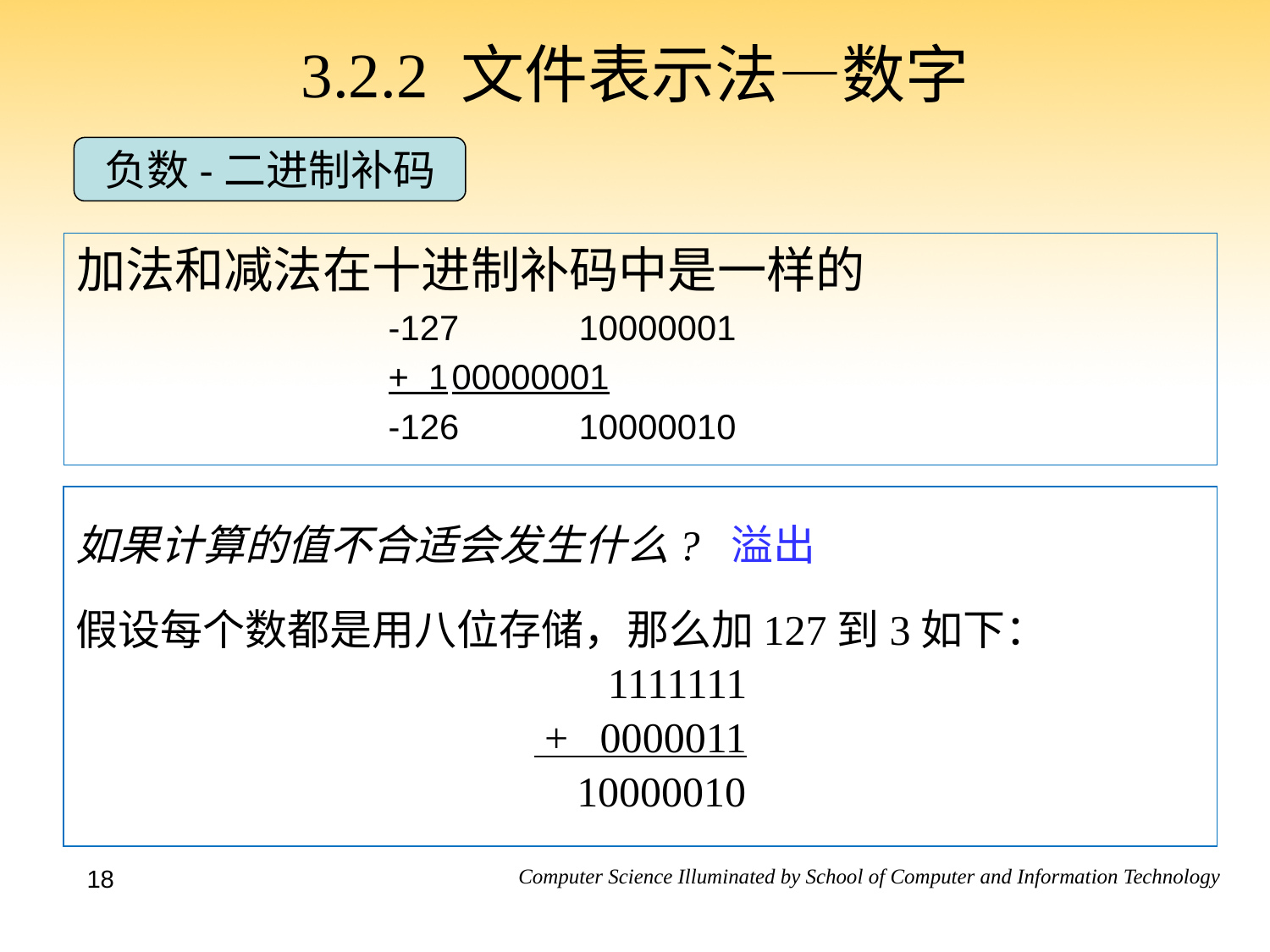

3.2.2 文件表示法—数字
负数-二进制补码
加法和减法在十进制补码中是一样的
-127	10000001
+  1	00000001
-126	10000010
如果计算的值不合适会发生什么?  溢出
假设每个数都是用八位存储，那么加127到3如下：
       1111111
 +   0000011
    10000010

18